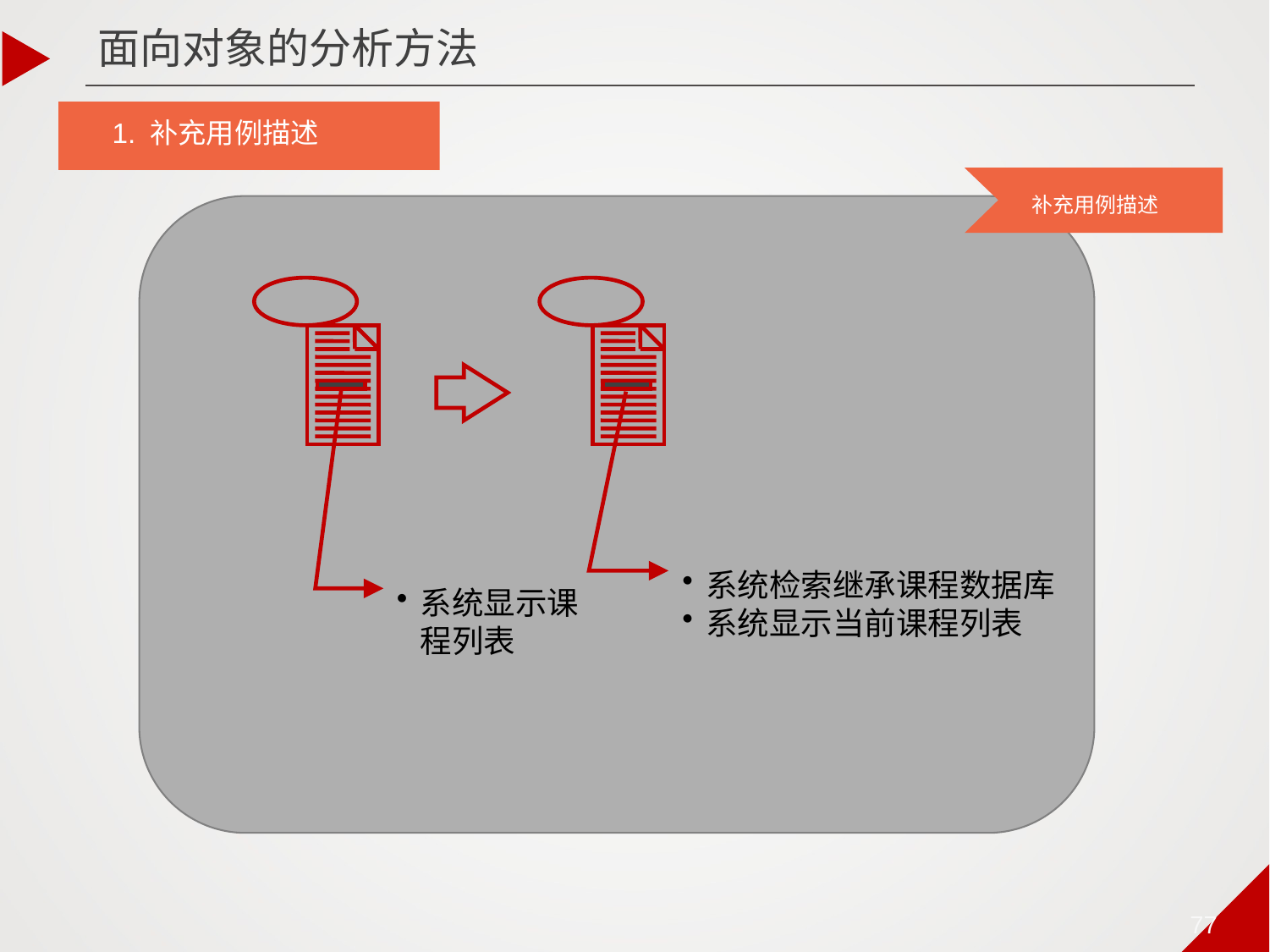

面向对象的分析方法

1. 补充用例描述

补充用例描述

系统检索继承课程数据库
系统显示当前课程列表
系统显示课程列表